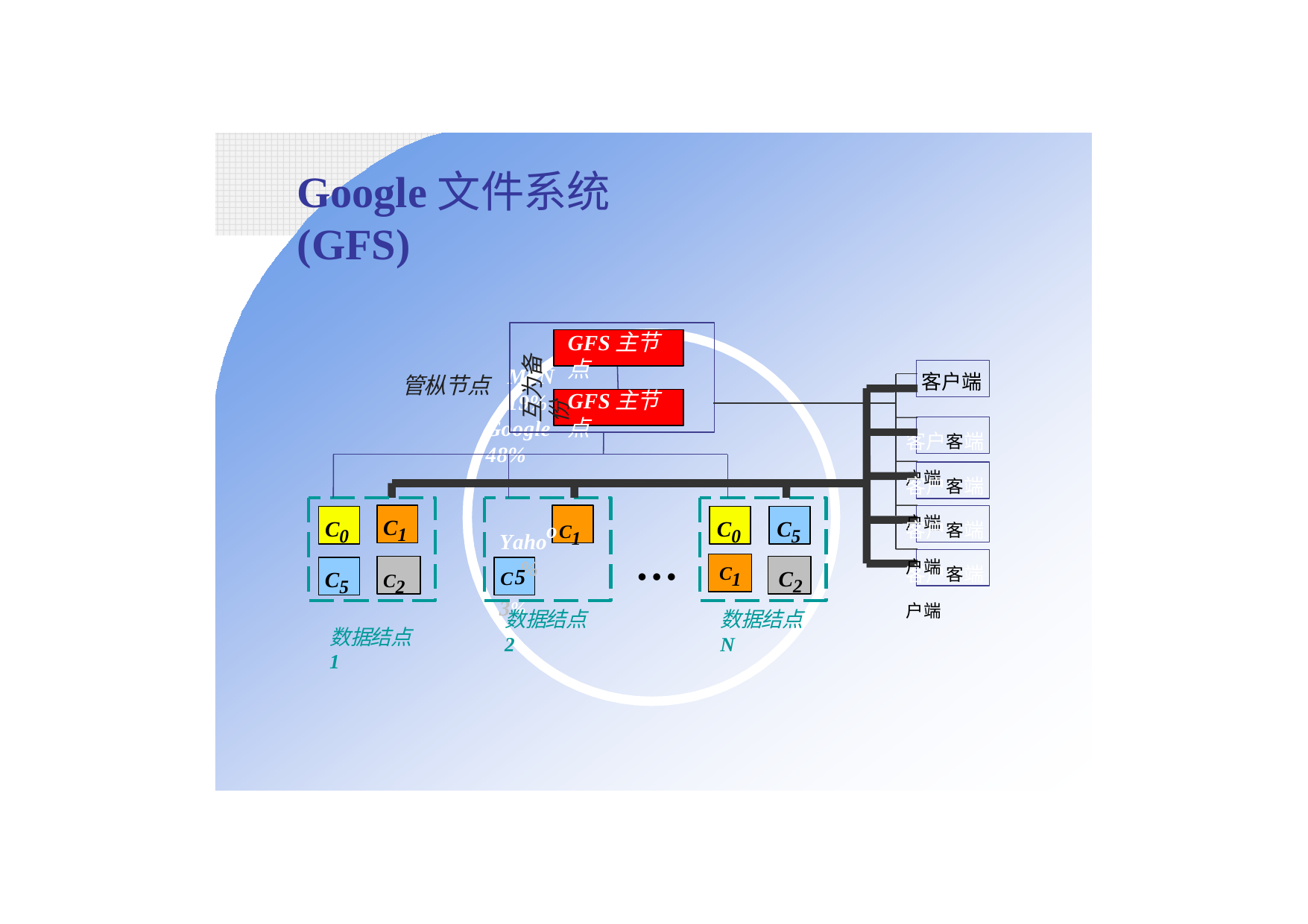

Google文件系统(GFS)

GFS主节点

互为备份

MSN

客户端
管枞节点

GFS主节点

19%

Google

客户客端户端

48%

客户客端户端

C1
C0
C0	C5

客户客端户端
Yaho  C1
o

…	C1
3333%
C %

客户客端户端
C2

C5	C2
数据结点1

5

数据结点2
数据结点N